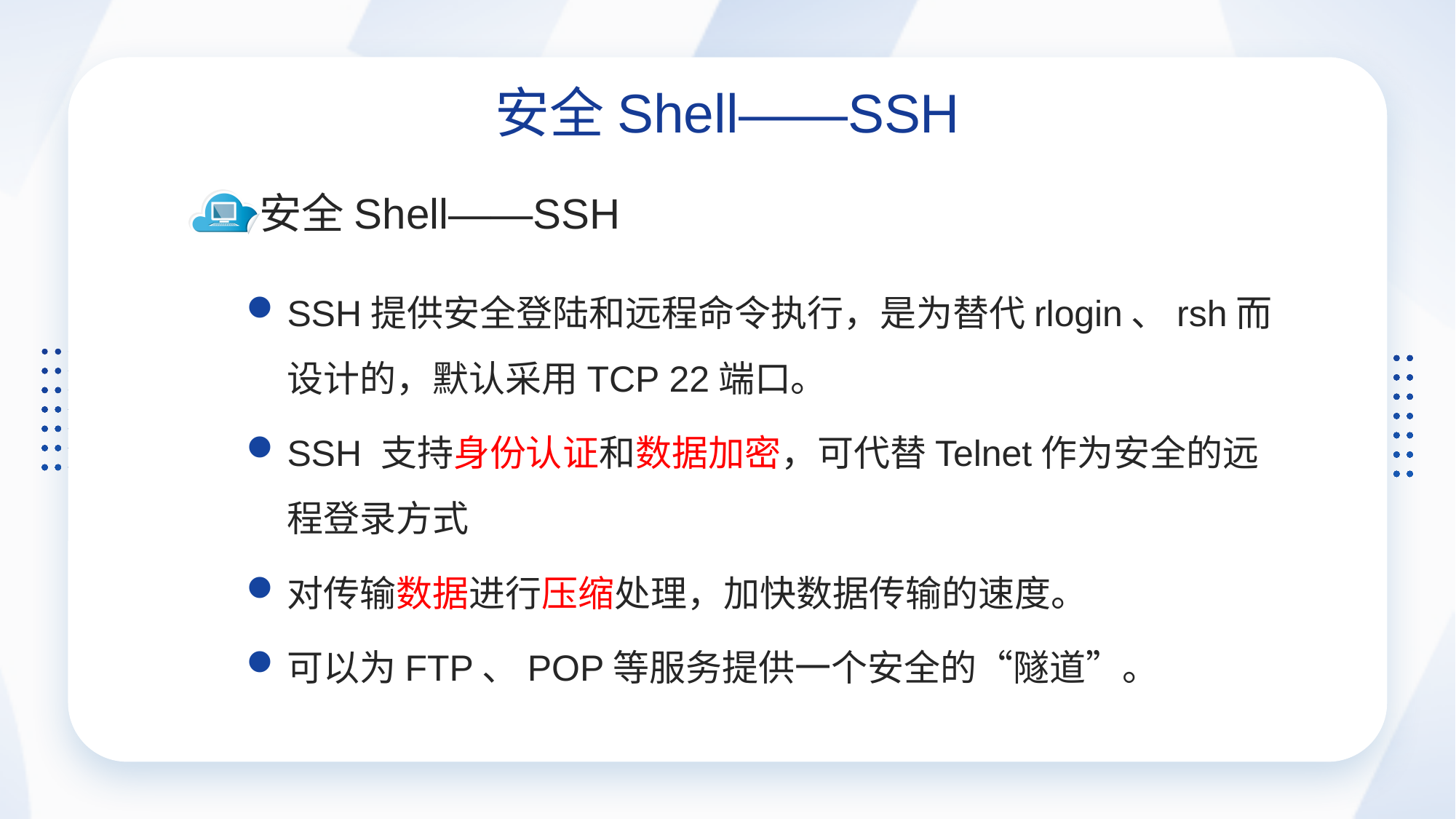

安全Shell——SSH
安全Shell——SSH
SSH提供安全登陆和远程命令执行，是为替代rlogin、rsh而设计的，默认采用TCP 22端口。
SSH 支持身份认证和数据加密，可代替Telnet作为安全的远程登录方式
对传输数据进行压缩处理，加快数据传输的速度。
可以为FTP、POP等服务提供一个安全的“隧道”。